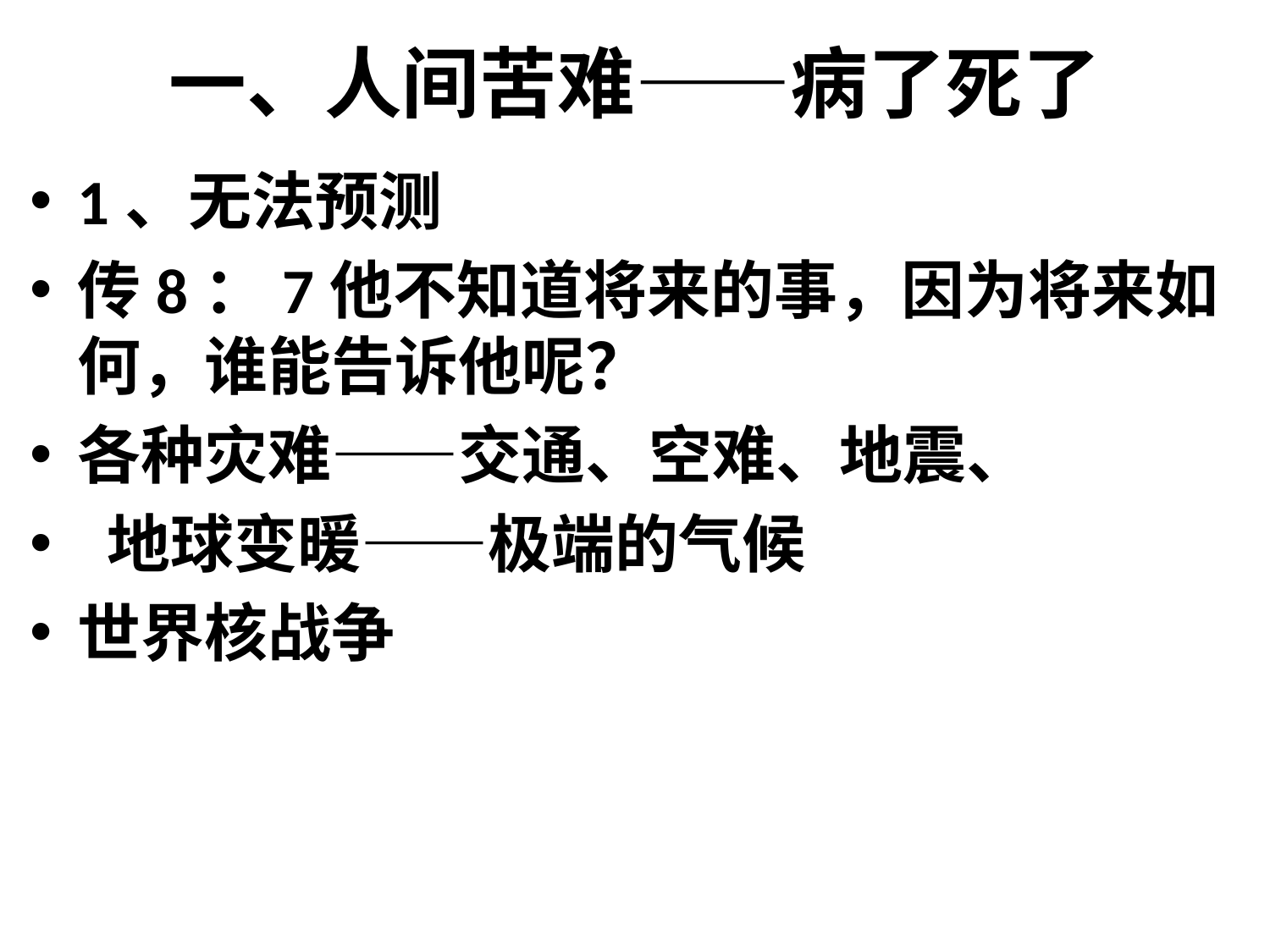

# 一、人间苦难——病了死了
1、无法预测
传8：7他不知道将来的事，因为将来如何，谁能告诉他呢？
各种灾难——交通、空难、地震、
 地球变暖——极端的气候
世界核战争